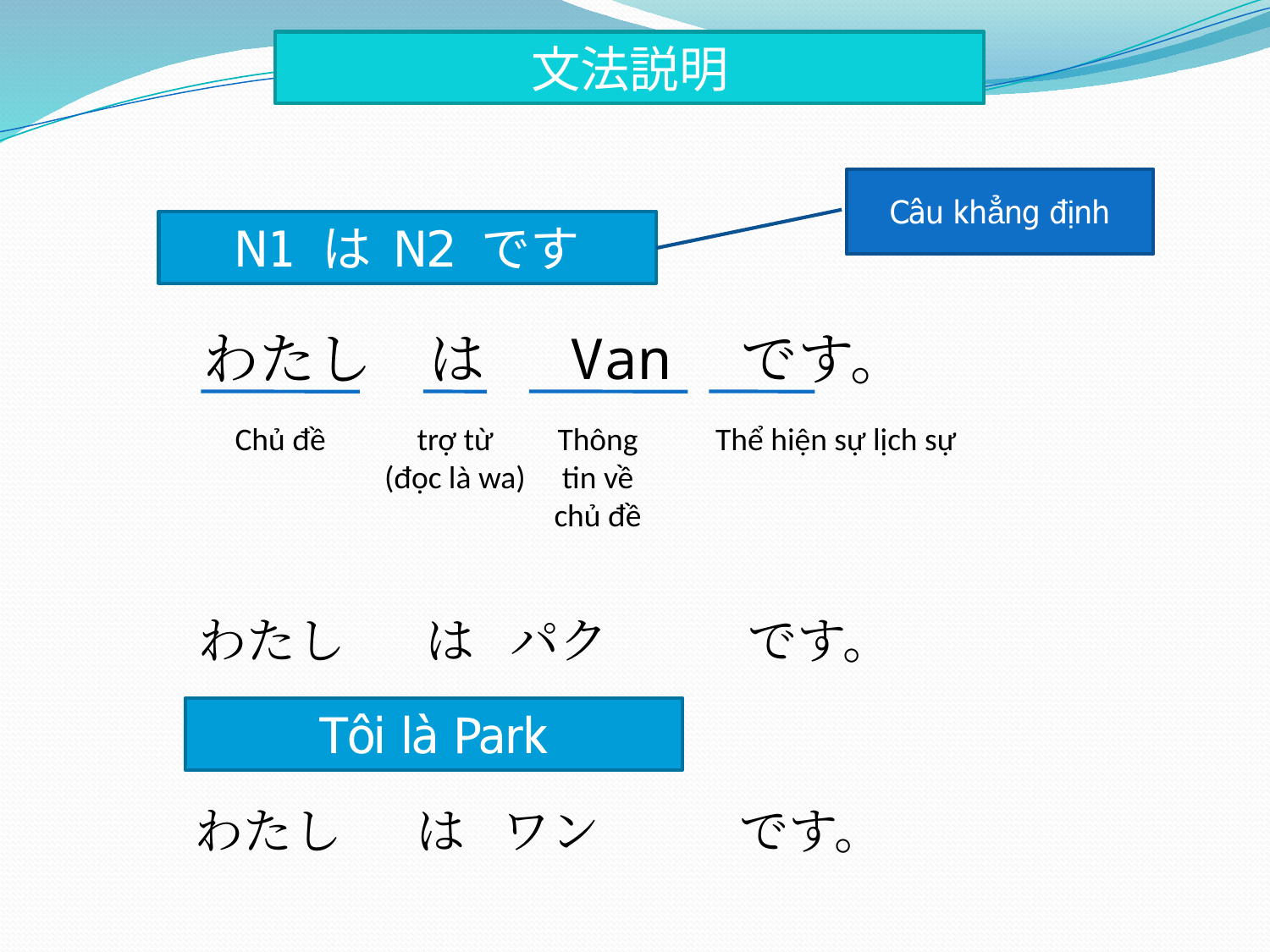

文法説明
Câu khẳng định
N1 は N2 です
わたし　は　 Van　です。
Chủ đề
trợ từ
(đọc là wa)
Thông tin về chủ đề
Thể hiện sự lịch sự
わたし
は
パク
です。
Tôi là Park
わたし
は
ワン
です。